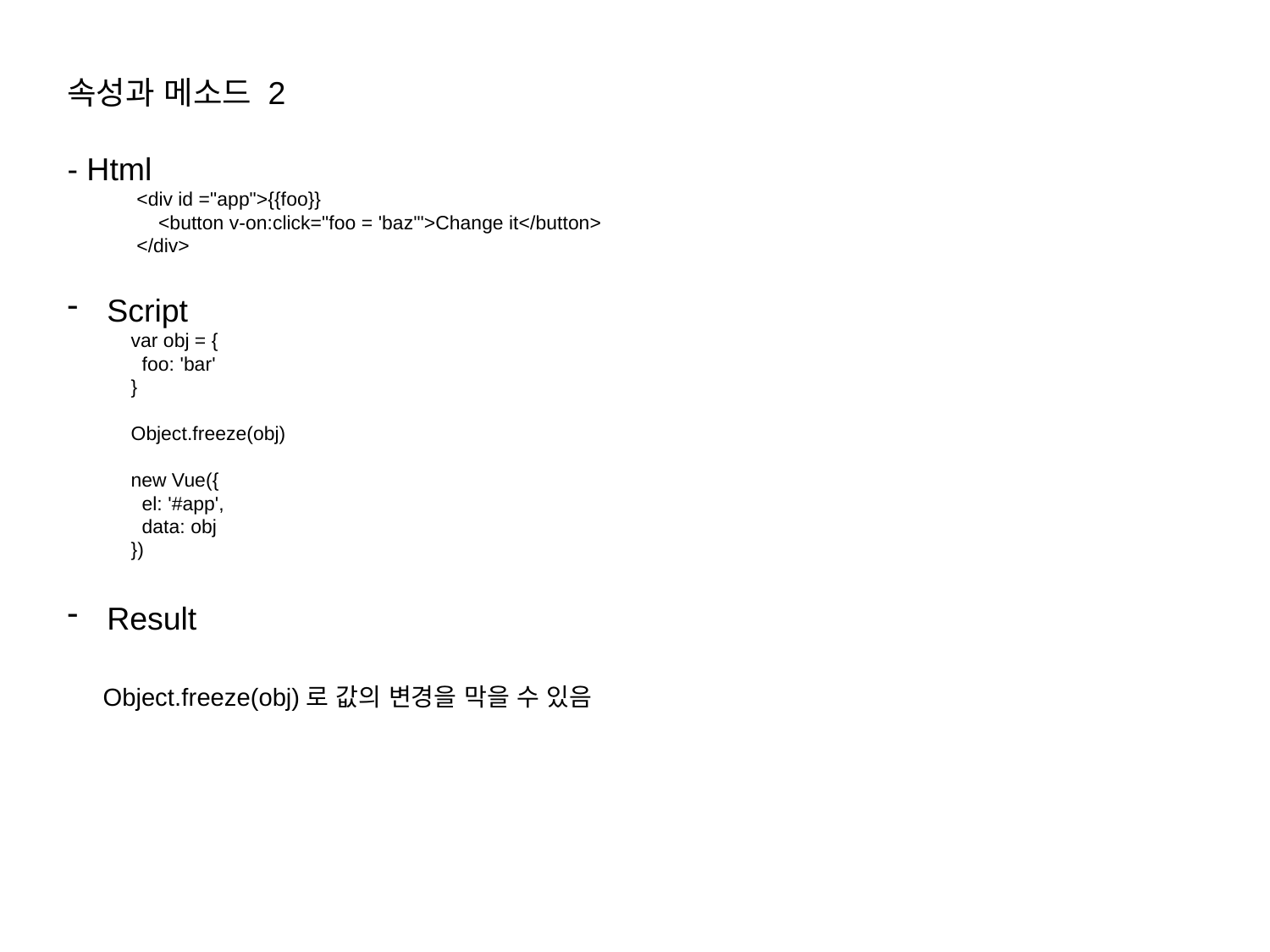

속성과 메소드 2

- Html
 <div id ="app">{{foo}}
     <button v-on:click="foo = 'baz'">Change it</button>
 </div>

Script
var obj = {
  foo: 'bar'
}

Object.freeze(obj)

new Vue({
  el: '#app',
  data: obj
})

Result

    Object.freeze(obj)로 값의 변경을 막을 수 있음